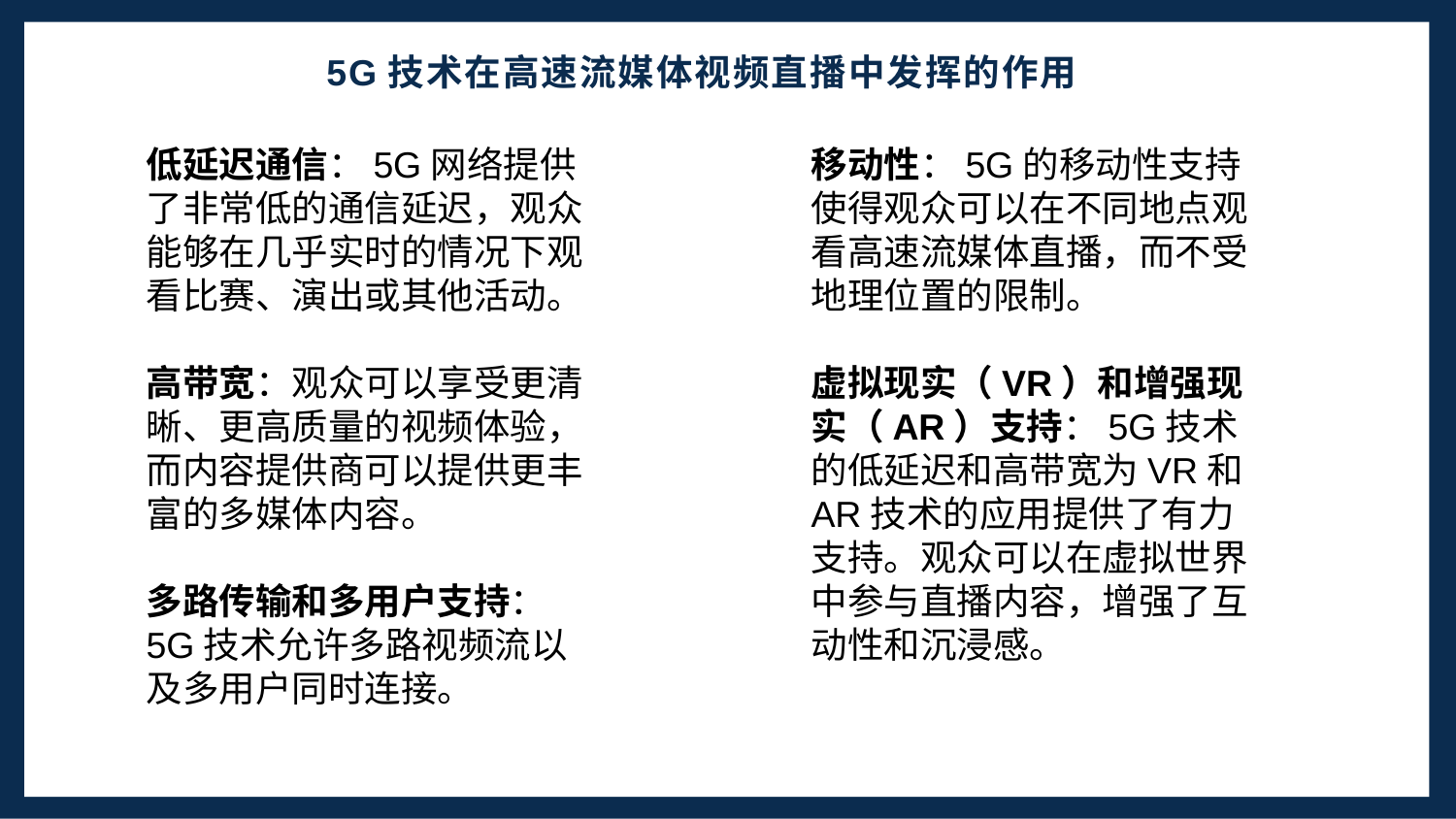

5G技术在高速流媒体视频直播中发挥的作用
低延迟通信：5G网络提供了非常低的通信延迟，观众能够在几乎实时的情况下观看比赛、演出或其他活动。

高带宽：观众可以享受更清晰、更高质量的视频体验，而内容提供商可以提供更丰富的多媒体内容。

多路传输和多用户支持：5G技术允许多路视频流以及多用户同时连接。
移动性：5G的移动性支持使得观众可以在不同地点观看高速流媒体直播，而不受地理位置的限制。

虚拟现实（VR）和增强现实（AR）支持：5G技术的低延迟和高带宽为VR和AR技术的应用提供了有力支持。观众可以在虚拟世界中参与直播内容，增强了互动性和沉浸感。